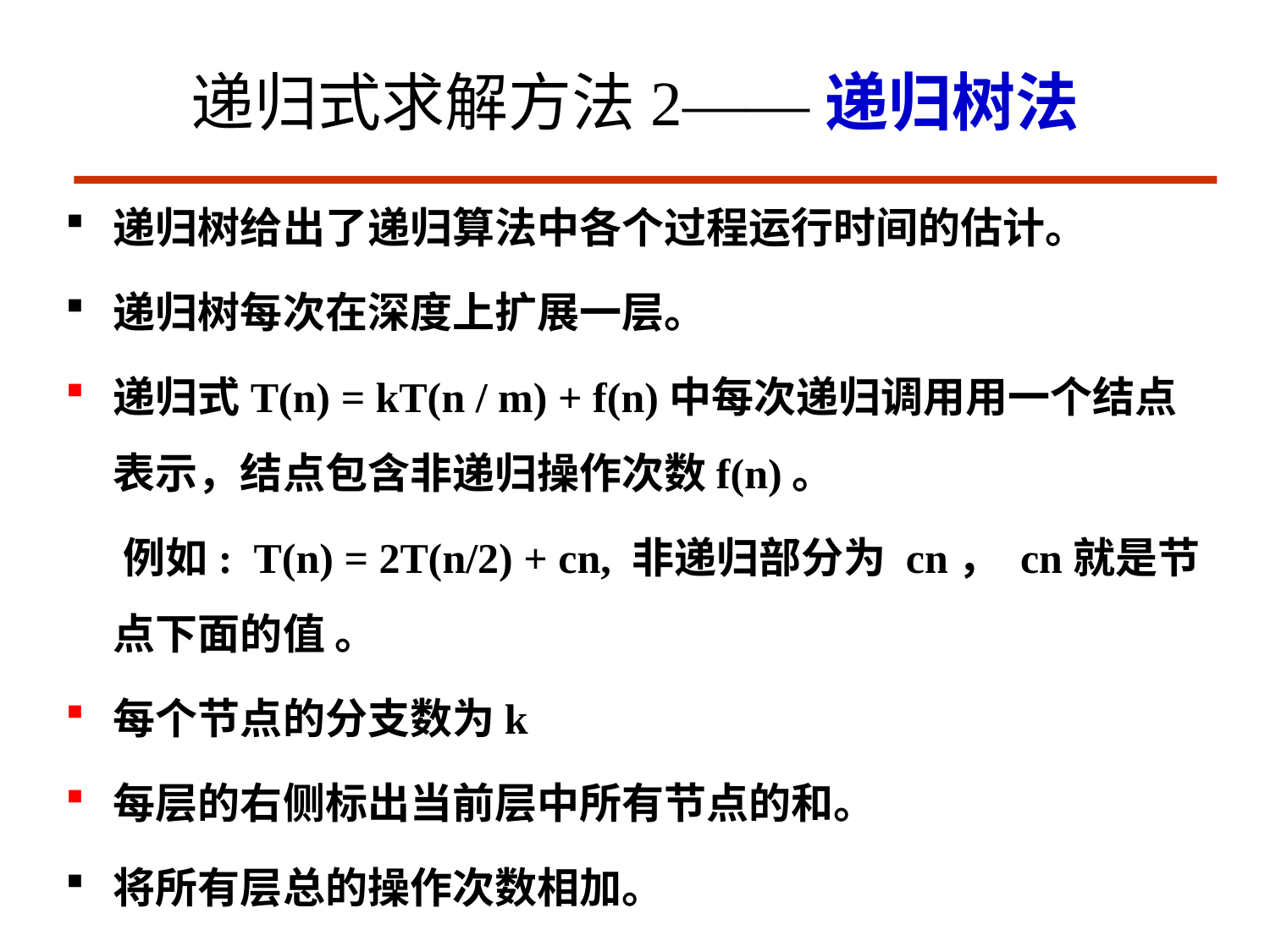

# 递归式求解方法2——递归树法
递归树给出了递归算法中各个过程运行时间的估计。
递归树每次在深度上扩展一层。
递归式T(n) = kT(n / m) + f(n)中每次递归调用用一个结点表示，结点包含非递归操作次数f(n)。
     例如:  T(n) = 2T(n/2) + cn, 非递归部分为 cn， cn就是节点下面的值 。
每个节点的分支数为k
每层的右侧标出当前层中所有节点的和。
将所有层总的操作次数相加。